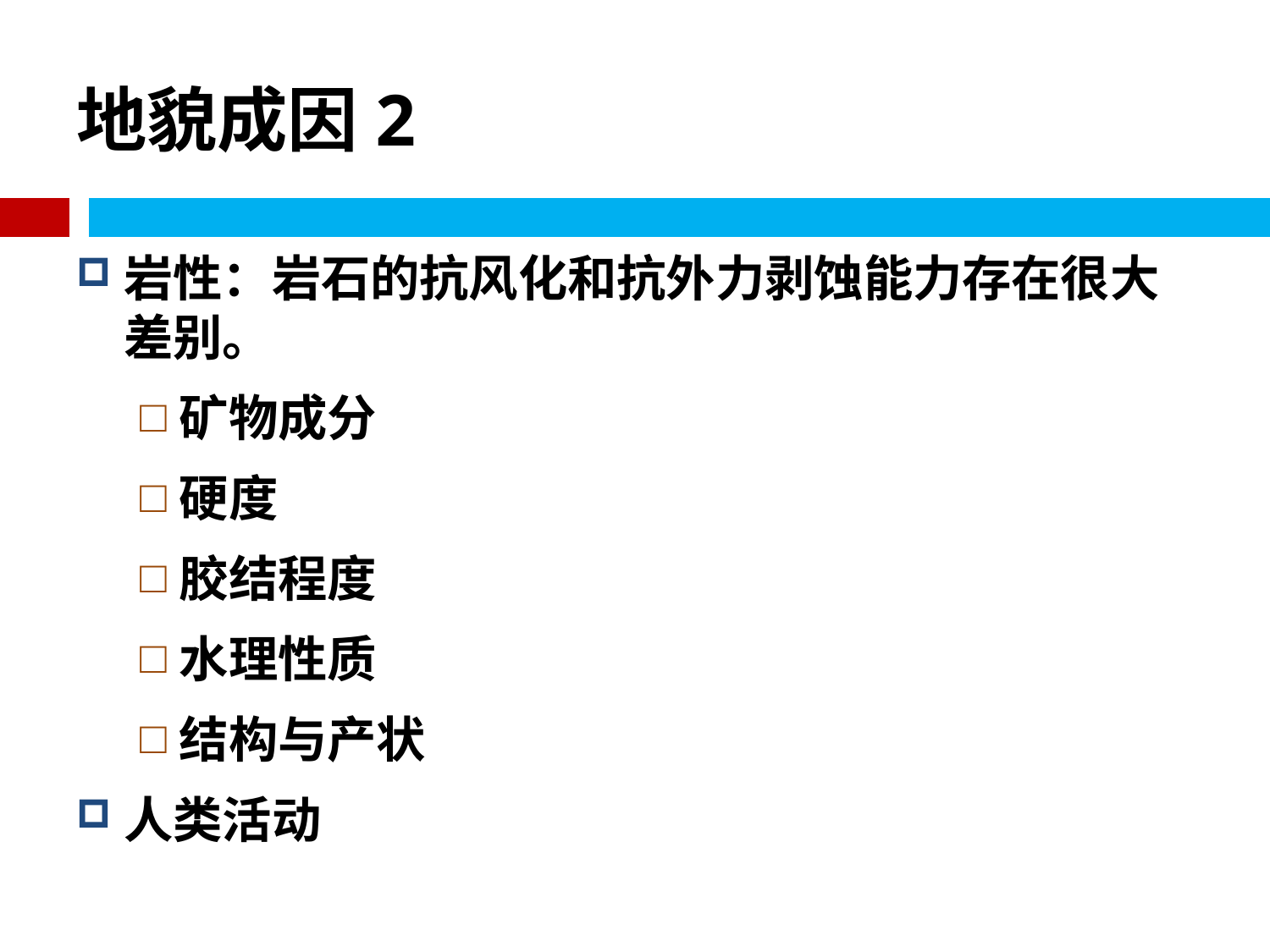

# 地貌成因2
岩性：岩石的抗风化和抗外力剥蚀能力存在很大差别。
矿物成分
硬度
胶结程度
水理性质
结构与产状
人类活动